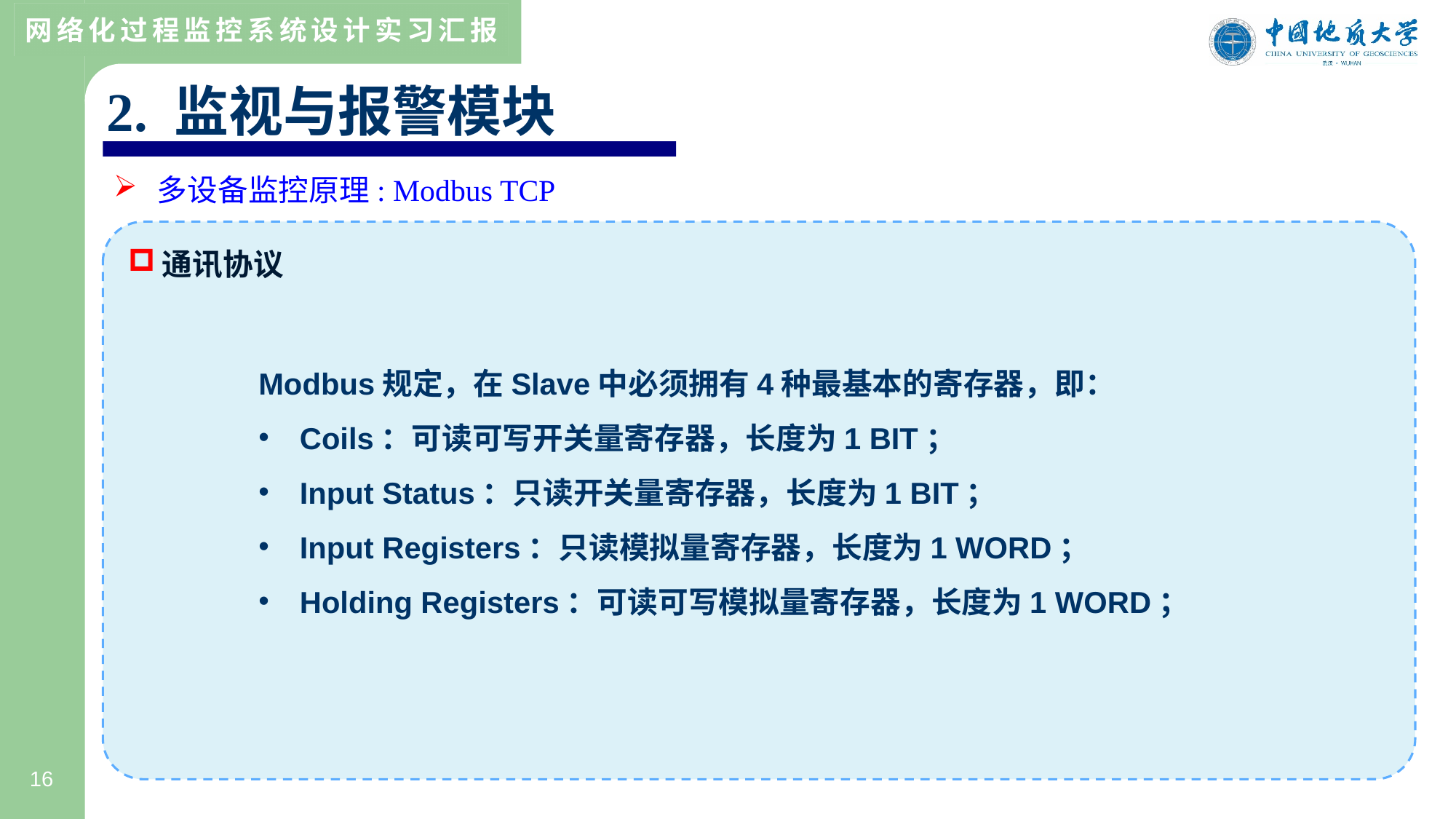

2. 监视与报警模块

多设备监控原理: Modbus TCP

通讯协议
Modbus规定，在Slave中必须拥有4种最基本的寄存器，即：
Coils：可读可写开关量寄存器，长度为1 BIT；
Input Status：只读开关量寄存器，长度为1 BIT；
Input Registers：只读模拟量寄存器，长度为1 WORD；
Holding Registers：可读可写模拟量寄存器，长度为1 WORD；
16